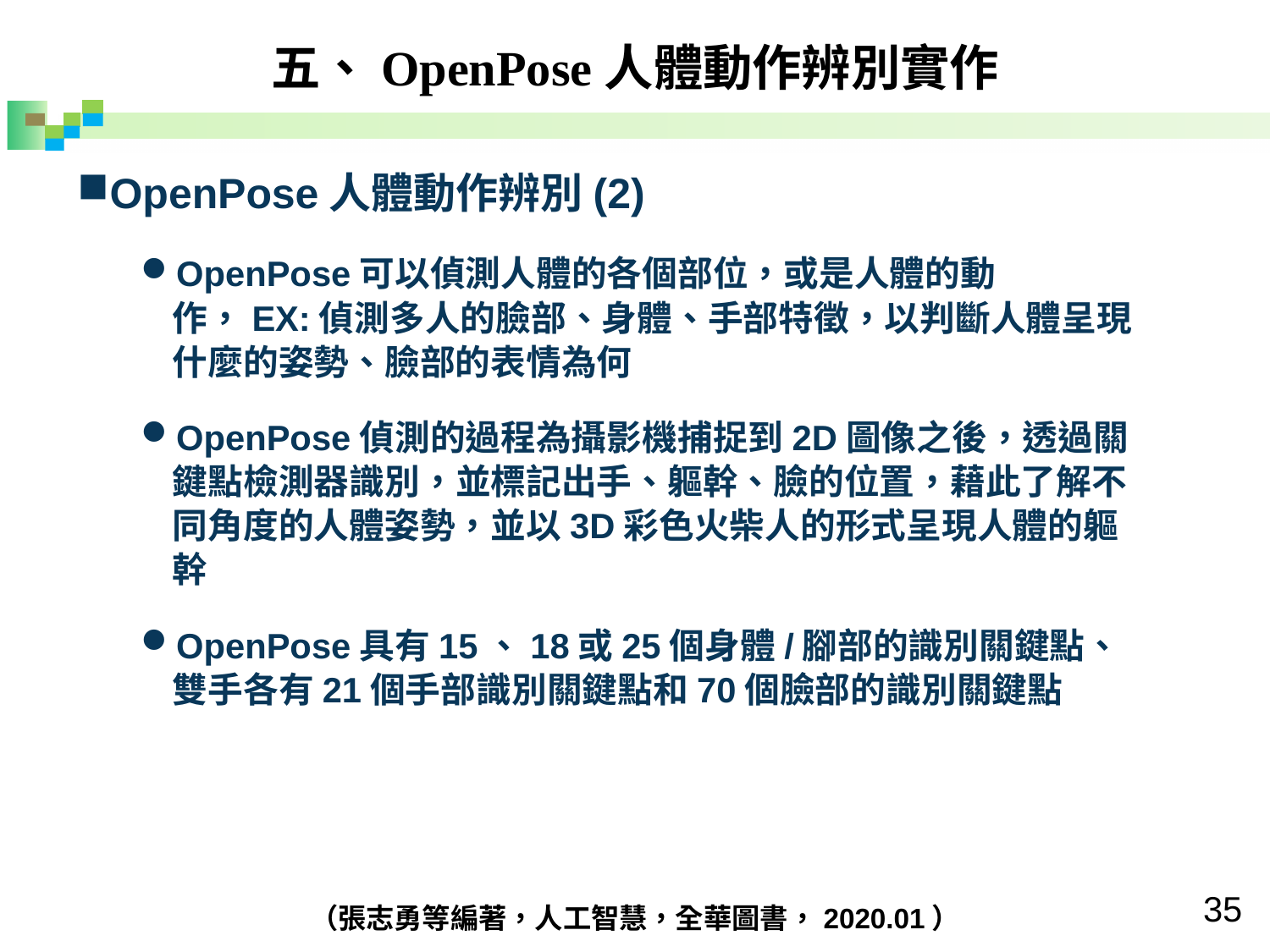

五、OpenPose人體動作辨別實作
OpenPose人體動作辨別(2)
OpenPose可以偵測人體的各個部位，或是人體的動作，EX:偵測多人的臉部、身體、手部特徵，以判斷人體呈現什麼的姿勢、臉部的表情為何
OpenPose偵測的過程為攝影機捕捉到2D圖像之後，透過關鍵點檢測器識別，並標記出手、軀幹、臉的位置，藉此了解不同角度的人體姿勢，並以3D彩色火柴人的形式呈現人體的軀幹
OpenPose具有15、18或25個身體/腳部的識別關鍵點、雙手各有21個手部識別關鍵點和70個臉部的識別關鍵點
（張志勇等編著，人工智慧，全華圖書，2020.01）